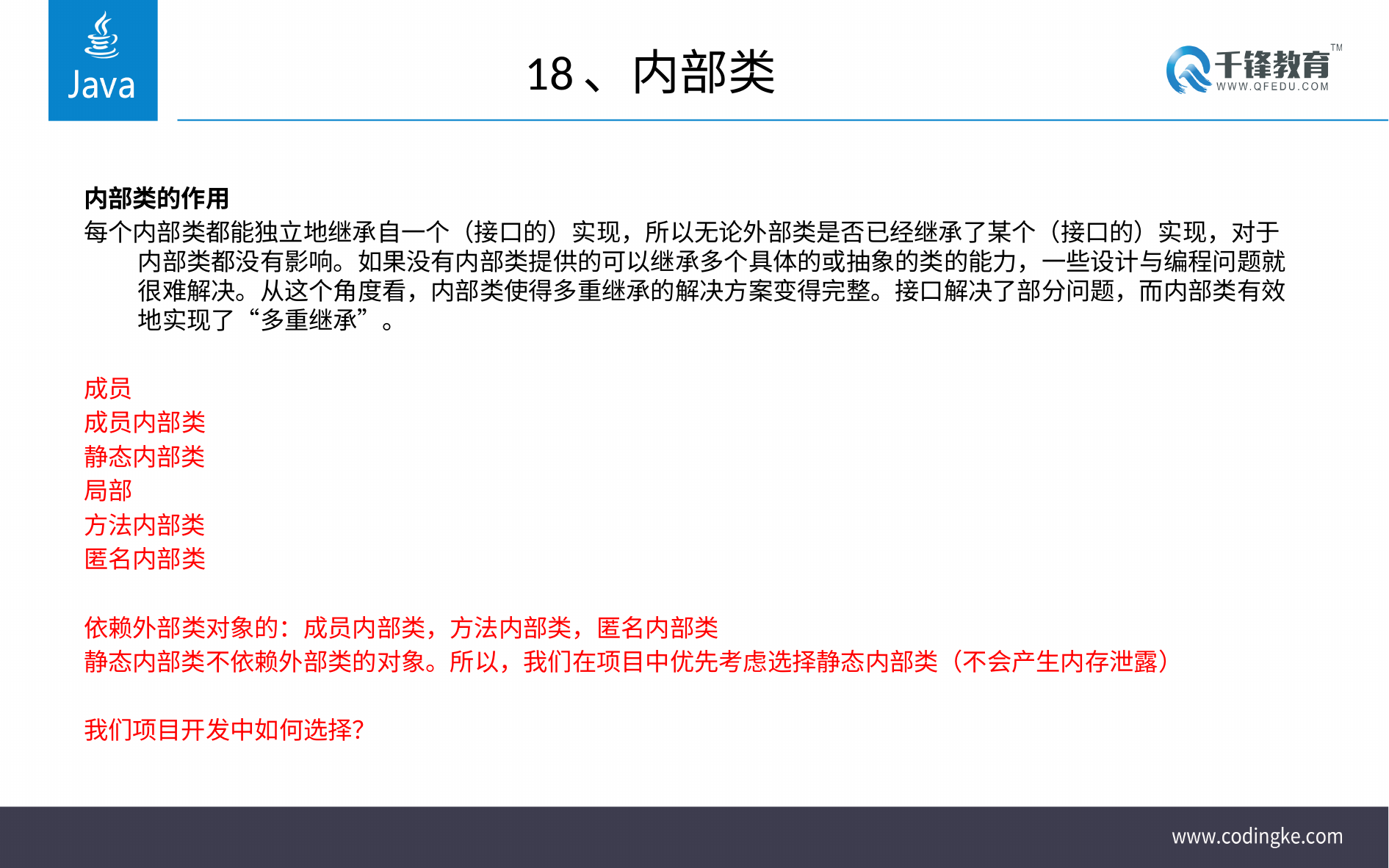

# 18、内部类
内部类的作用
每个内部类都能独立地继承自一个（接口的）实现，所以无论外部类是否已经继承了某个（接口的）实现，对于内部类都没有影响。如果没有内部类提供的可以继承多个具体的或抽象的类的能力，一些设计与编程问题就很难解决。从这个角度看，内部类使得多重继承的解决方案变得完整。接口解决了部分问题，而内部类有效地实现了“多重继承”。

成员
成员内部类
静态内部类
局部
方法内部类
匿名内部类

依赖外部类对象的：成员内部类，方法内部类，匿名内部类
静态内部类不依赖外部类的对象。所以，我们在项目中优先考虑选择静态内部类（不会产生内存泄露）

我们项目开发中如何选择？